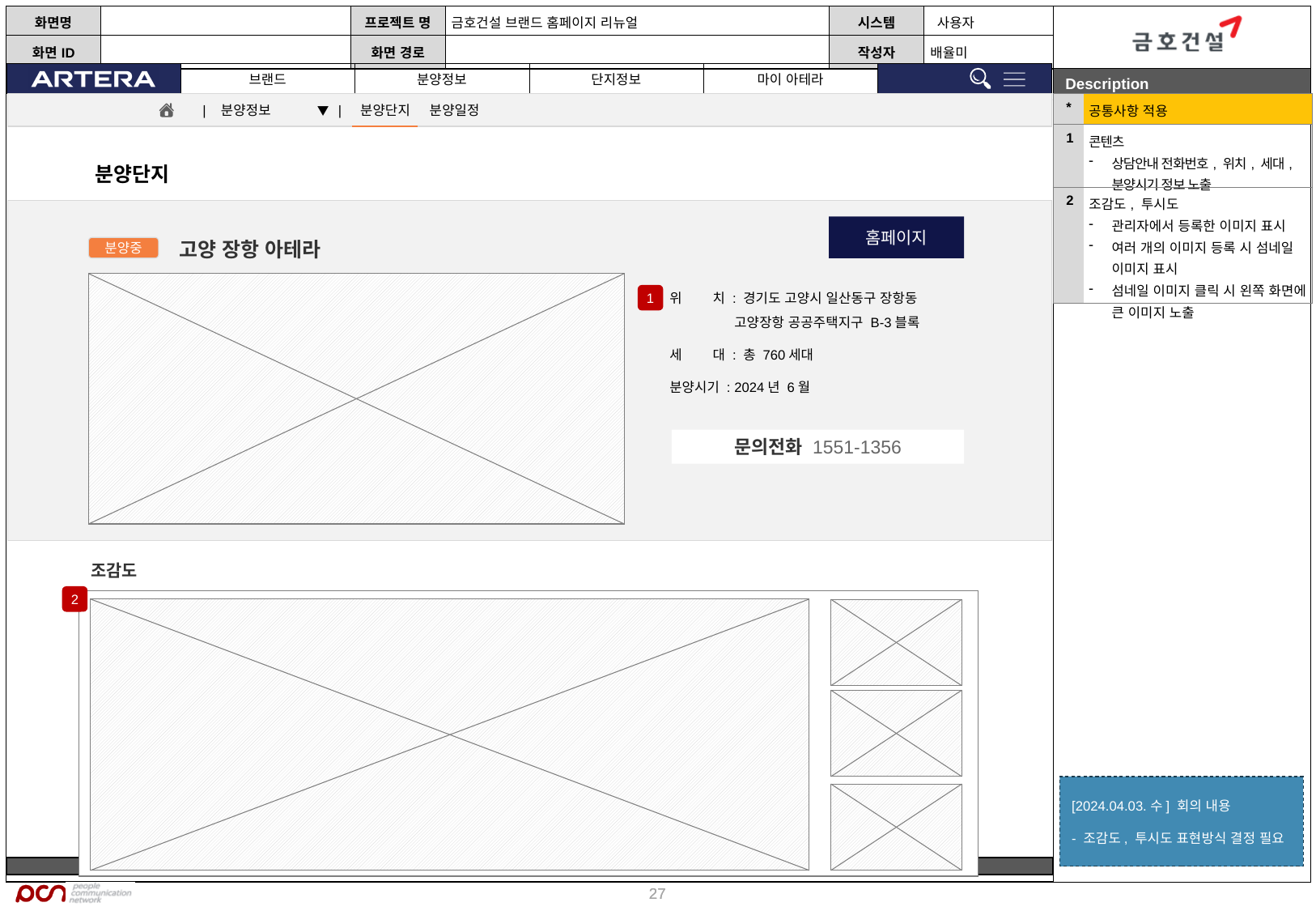

| \* | 공통사항 적용 |
| --- | --- |
| 1 | 콘텐츠 상담안내 전화번호, 위치, 세대, 분양시기 정보 노출 |
| 2 | 조감도, 투시도 관리자에서 등록한 이미지 표시 여러 개의 이미지 등록 시 섬네일 이미지 표시 섬네일 이미지 클릭 시 왼쪽 화면에 큰 이미지 노출 |
|   분양정보            ▼  |    분양단지     분양일정

분양단지

홈페이지
고양 장항 아테라
분양중

위        치 : 경기도 고양시 일산동구 장항동
                고양장항 공공주택지구 B-3블록
세        대 : 총 760세대
분양시기 : 2024년 6월
1
문의전화 1551-1356
조감도
2

[2024.04.03.수] 회의 내용
- 조감도, 투시도 표현방식 결정 필요